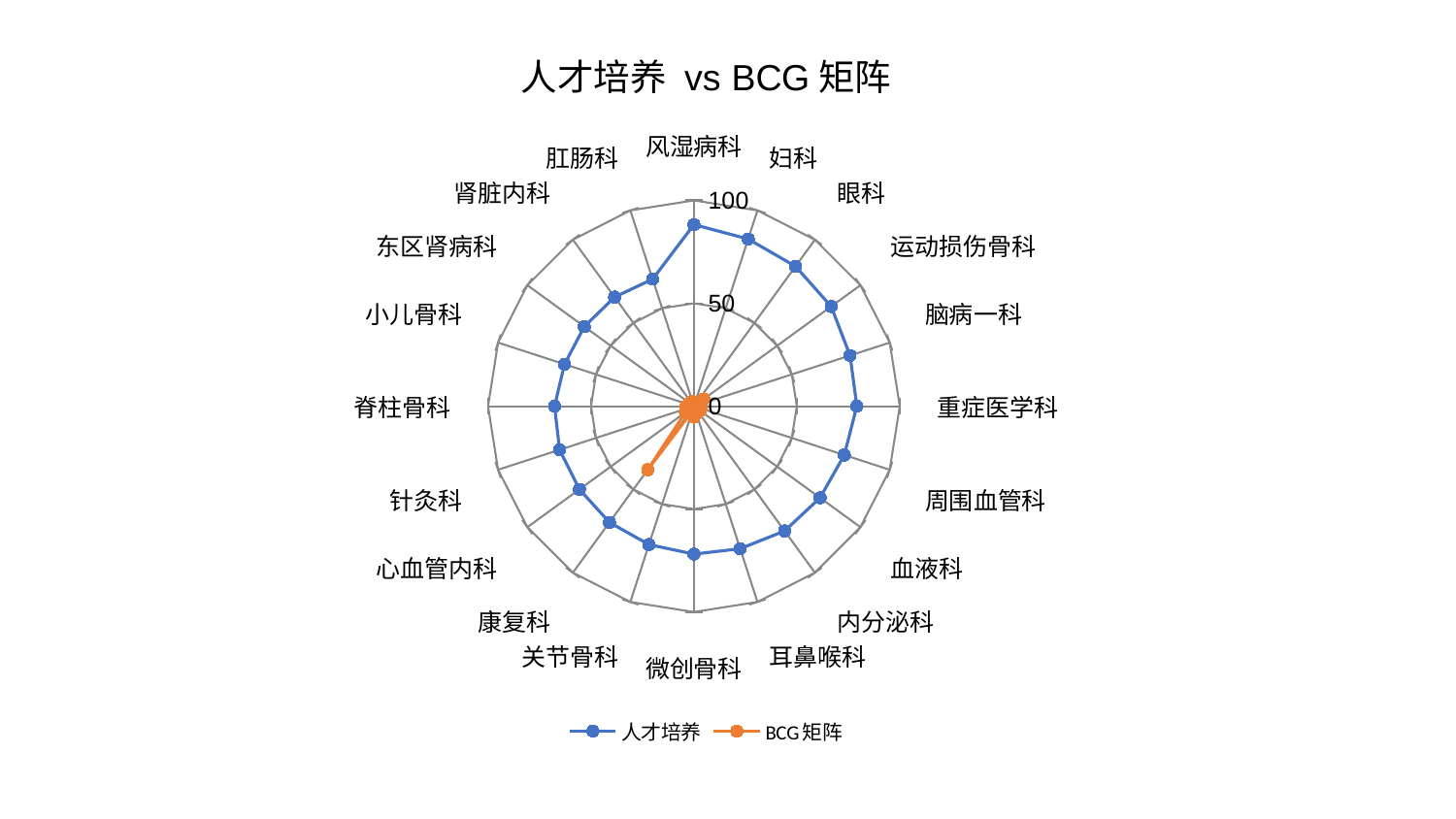

### Chart: 人才培养 vs BCG矩阵

| Category | 人才培养 | BCG矩阵 |
|---|---|---|
| 风湿病科 | 88.24030320848034 | 0.9179858978567514 |
| 妇科 | 85.39404526894684 | 1.5351782496451734 |
| 眼科 | 83.99334051056019 | 1.4335280876547685 |
| 运动损伤骨科 | 82.43147653126711 | 5.90291191076154 |
| 脑病一科 | 79.76207259854164 | 3.5691160263319026 |
| 重症医学科 | 79.15561773426735 | 2.25476889646624 |
| 周围血管科 | 76.81270096147435 | 3.672507013212267 |
| 血液科 | 75.77053393959201 | 3.653705720855611 |
| 内分泌科 | 74.93850793633788 | 2.2124927626008497 |
| 耳鼻喉科 | 72.80966771557564 | 1.897162422139241 |
| 微创骨科 | 71.86595681410869 | 5.27614411971966 |
| 关节骨科 | 70.7080850629943 | 2.5435809646686143 |
| 康复科 | 69.79008723401013 | 38.200662307001664 |
| 心血管内科 | 68.7497791108148 | 5.0317917820173195 |
| 针灸科 | 68.59777153929595 | 2.3640541345775117 |
| 脊柱骨科 | 67.68857220112592 | 3.7561294610432046 |
| 小儿骨科 | 66.079943223288 | 2.716804621106999 |
| 东区肾病科 | 65.8225230774425 | 2.6107809788690206 |
| 肾脏内科 | 65.52723481055823 | 2.190840369407464 |
| 肛肠科 | 64.92556363148562 | 2.368503297018193 |
93